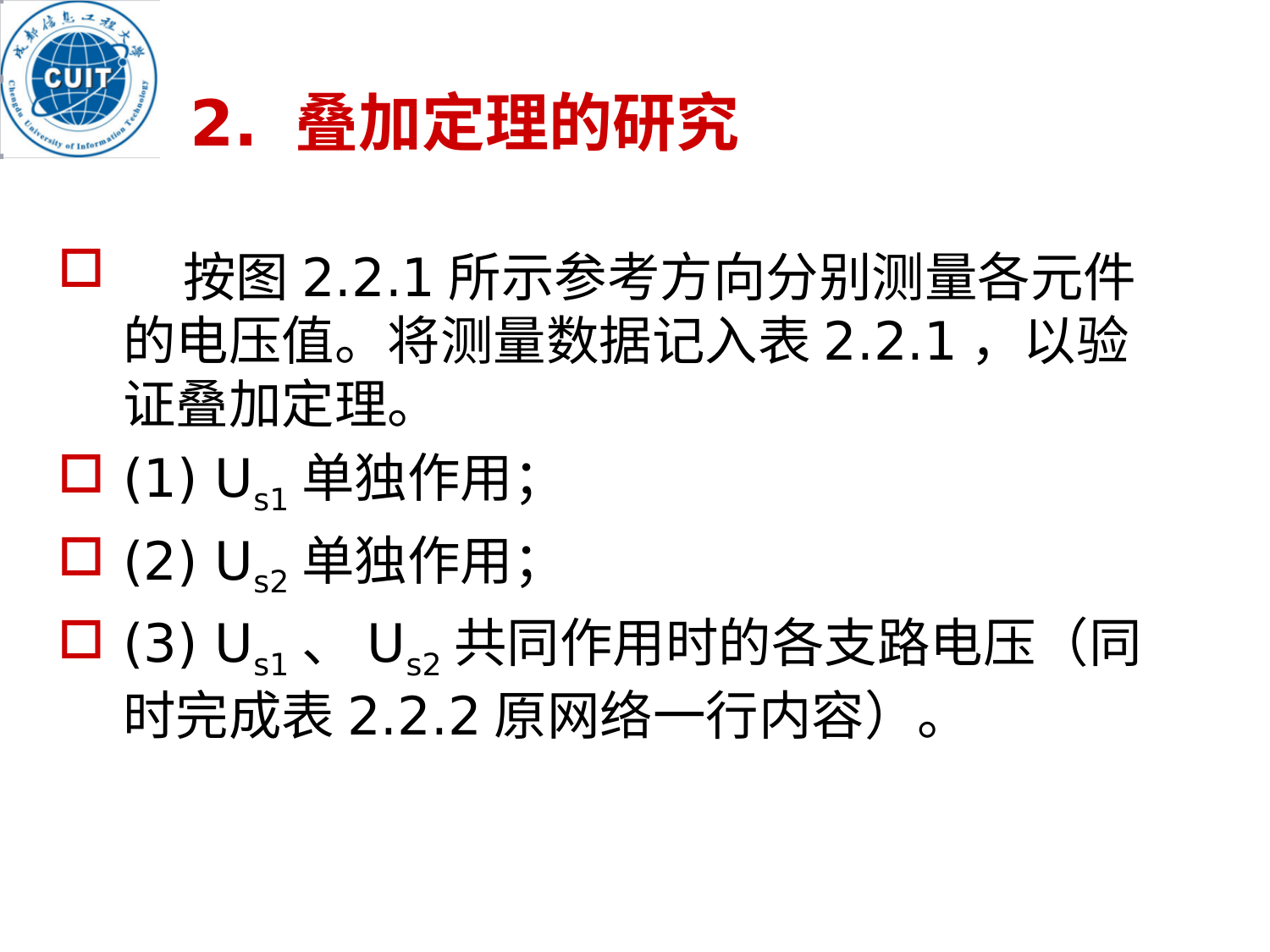

2. 叠加定理的研究

    按图2.2.1所示参考方向分别测量各元件的电压值。将测量数据记入表2.2.1，以验证叠加定理。
(1) Us1单独作用；
(2) Us2单独作用；
(3) Us1、Us2共同作用时的各支路电压（同时完成表2.2.2原网络一行内容）。